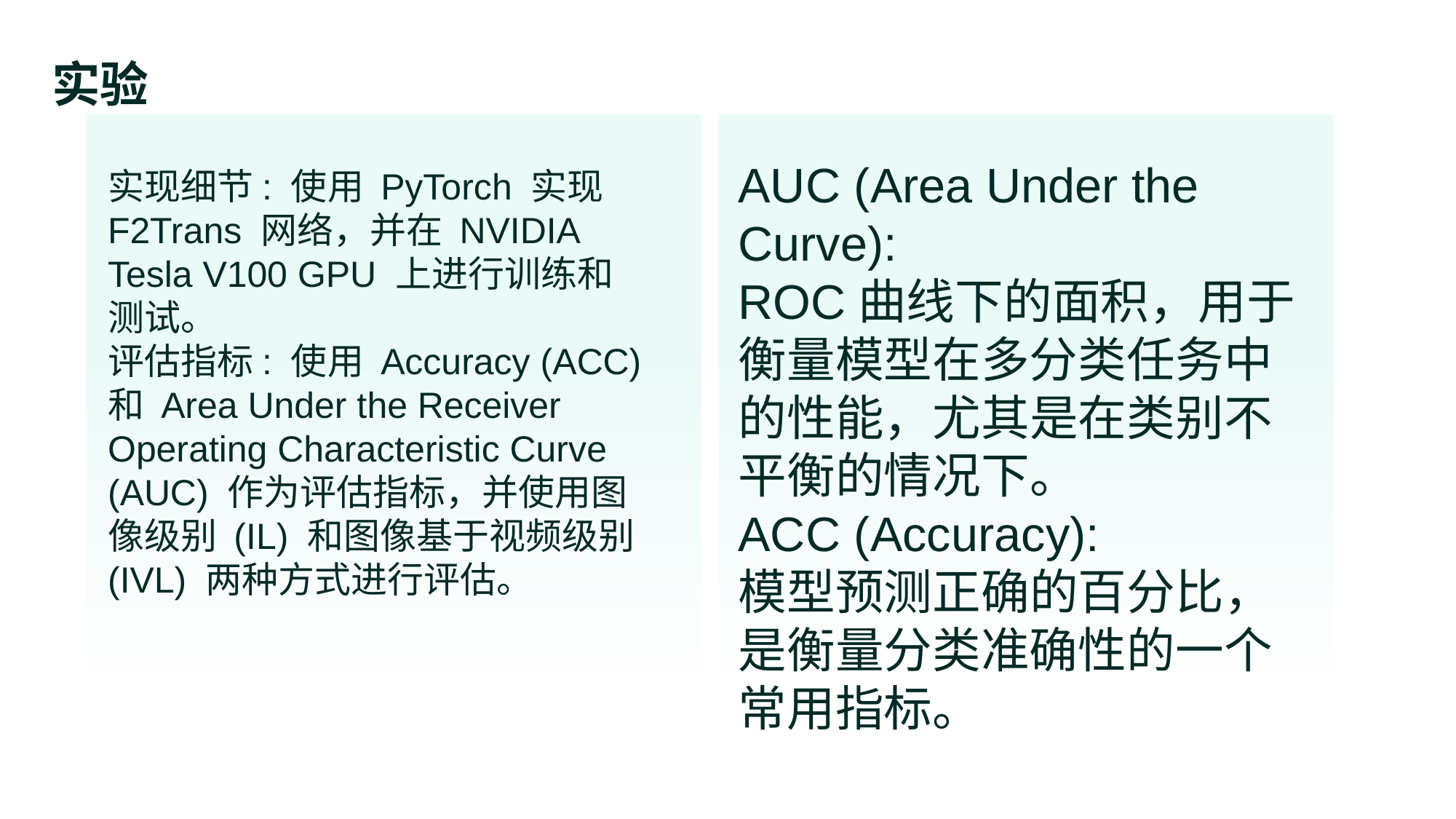

实验

实现细节: 使用 PyTorch 实现 F2Trans 网络，并在 NVIDIA Tesla V100 GPU 上进行训练和测试。
评估指标: 使用 Accuracy (ACC) 和 Area Under the Receiver Operating Characteristic Curve (AUC) 作为评估指标，并使用图像级别 (IL) 和图像基于视频级别 (IVL) 两种方式进行评估。

AUC (Area Under the Curve):
ROC曲线下的面积，用于衡量模型在多分类任务中的性能，尤其是在类别不平衡的情况下。
ACC (Accuracy):
模型预测正确的百分比，是衡量分类准确性的一个常用指标。